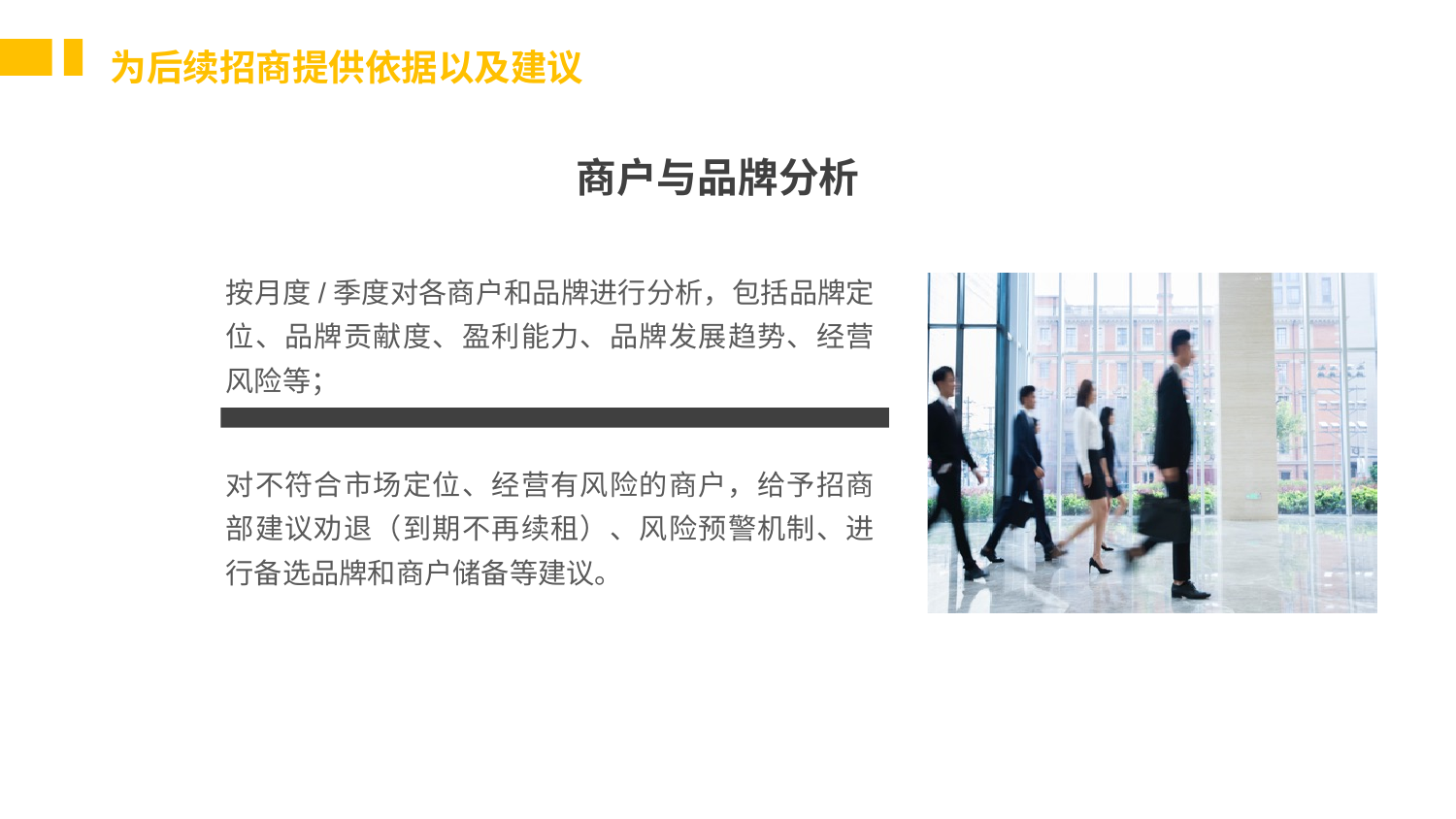

为后续招商提供依据以及建议

商户与品牌分析
按月度/季度对各商户和品牌进行分析，包括品牌定位、品牌贡献度、盈利能力、品牌发展趋势、经营风险等；

对不符合市场定位、经营有风险的商户，给予招商部建议劝退（到期不再续租）、风险预警机制、进行备选品牌和商户储备等建议。